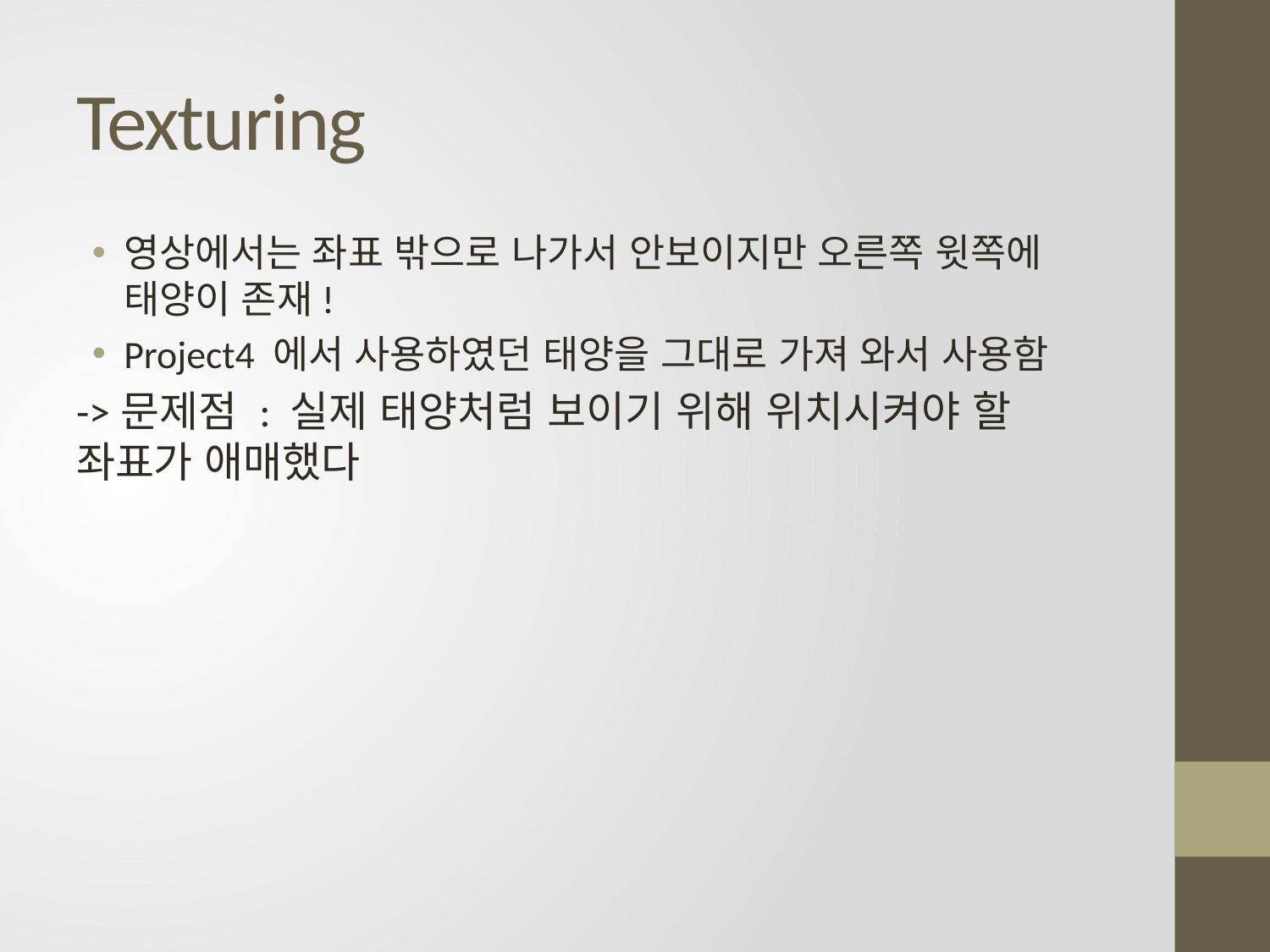

# Texturing
영상에서는 좌표 밖으로 나가서 안보이지만 오른쪽 윗쪽에 태양이 존재!
Project4 에서 사용하였던 태양을 그대로 가져 와서 사용함
->문제점 : 실제 태양처럼 보이기 위해 위치시켜야 할 좌표가 애매했다